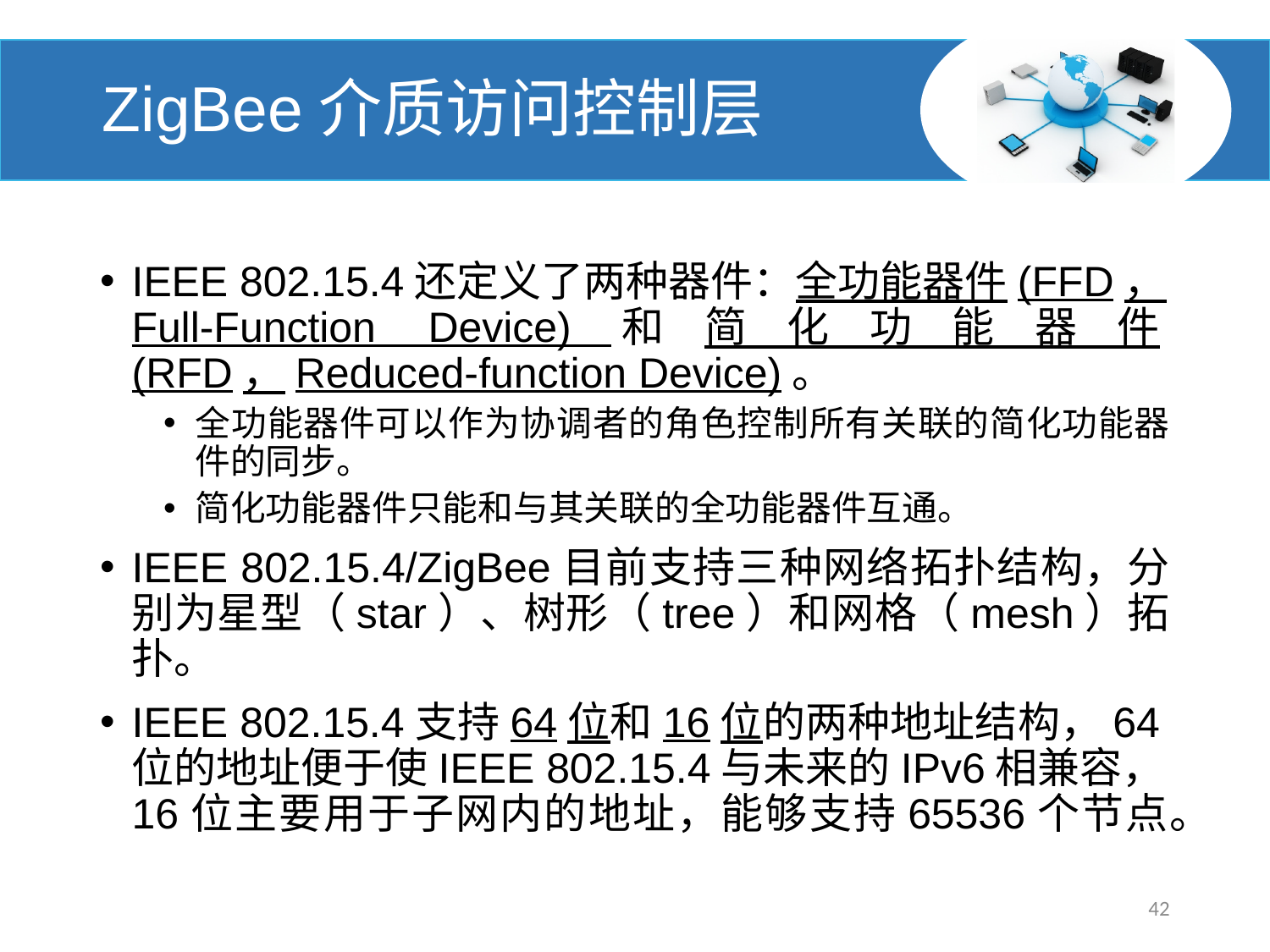

# ZigBee介质访问控制层
IEEE 802.15.4还定义了两种器件：全功能器件(FFD，Full-Function Device)和简化功能器件(RFD，Reduced-function Device)。
全功能器件可以作为协调者的角色控制所有关联的简化功能器件的同步。
简化功能器件只能和与其关联的全功能器件互通。
IEEE 802.15.4/ZigBee目前支持三种网络拓扑结构，分别为星型（star）、树形（tree）和网格（mesh）拓扑。
IEEE 802.15.4支持64位和16位的两种地址结构，64位的地址便于使IEEE 802.15.4与未来的IPv6相兼容，16位主要用于子网内的地址，能够支持65536个节点。

42